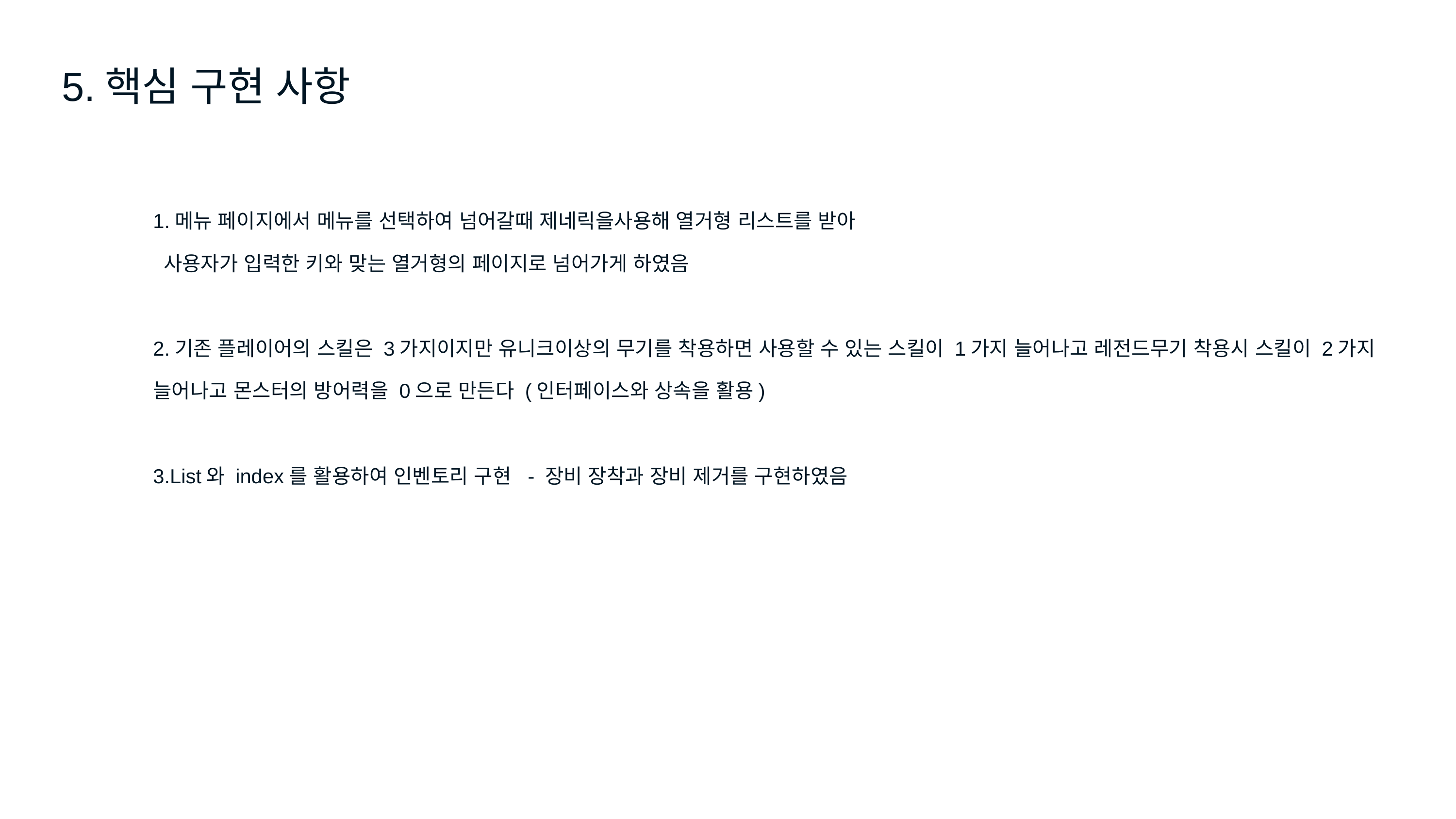

5.핵심 구현 사항
1.메뉴 페이지에서 메뉴를 선택하여 넘어갈때 제네릭을사용해 열거형 리스트를 받아
 사용자가 입력한 키와 맞는 열거형의 페이지로 넘어가게 하였음

2.기존 플레이어의 스킬은 3가지이지만 유니크이상의 무기를 착용하면 사용할 수 있는 스킬이 1가지 늘어나고 레전드무기 착용시 스킬이 2가지 늘어나고 몬스터의 방어력을 0으로 만든다 (인터페이스와 상속을 활용)

3.List와 index를 활용하여 인벤토리 구현  - 장비 장착과 장비 제거를 구현하였음